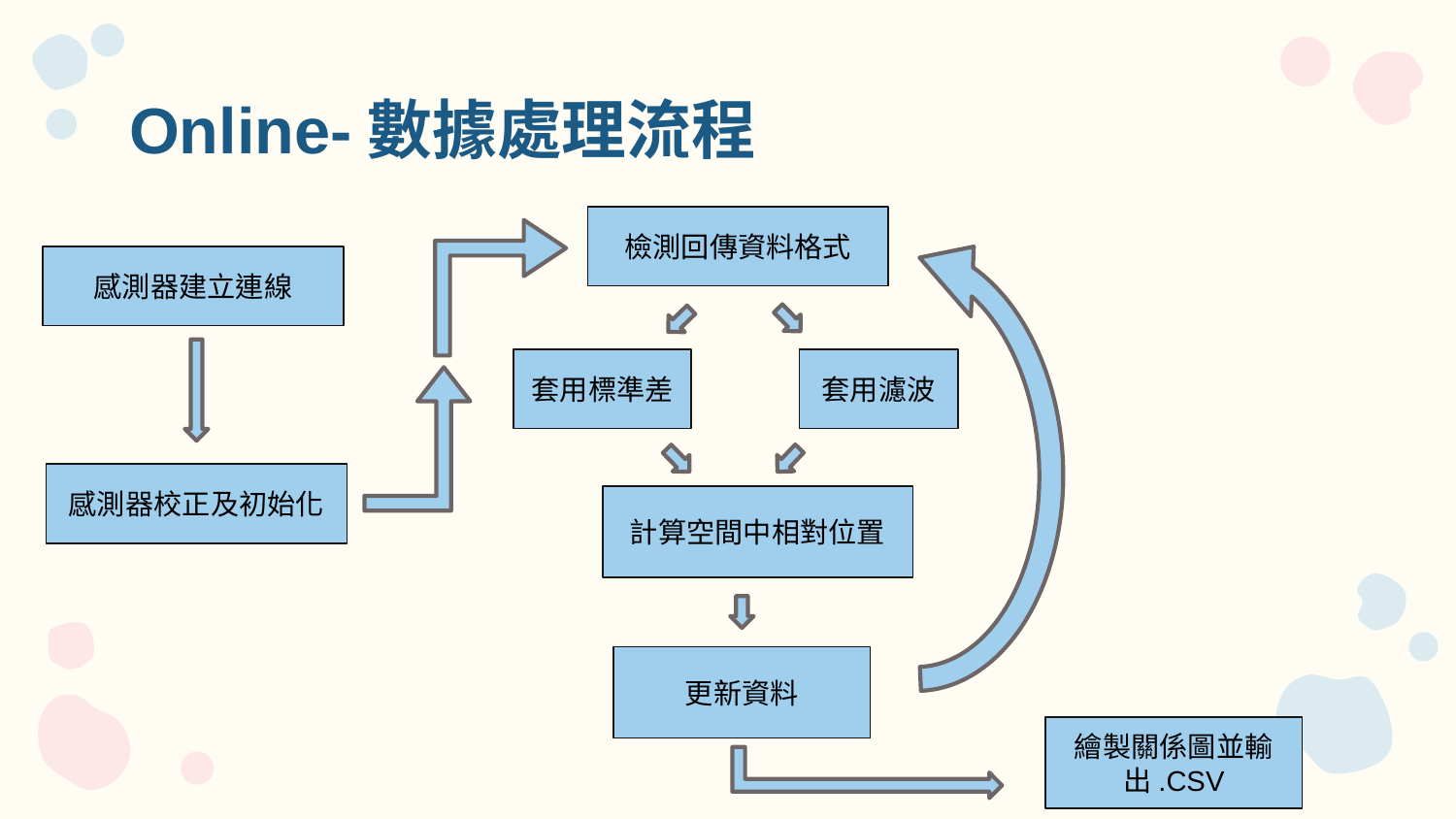

# Online-數據處理流程
檢測回傳資料格式

感測器建立連線

套用濾波
套用標準差

感測器校正及初始化
計算空間中相對位置

更新資料
繪製關係圖並輸出.CSV